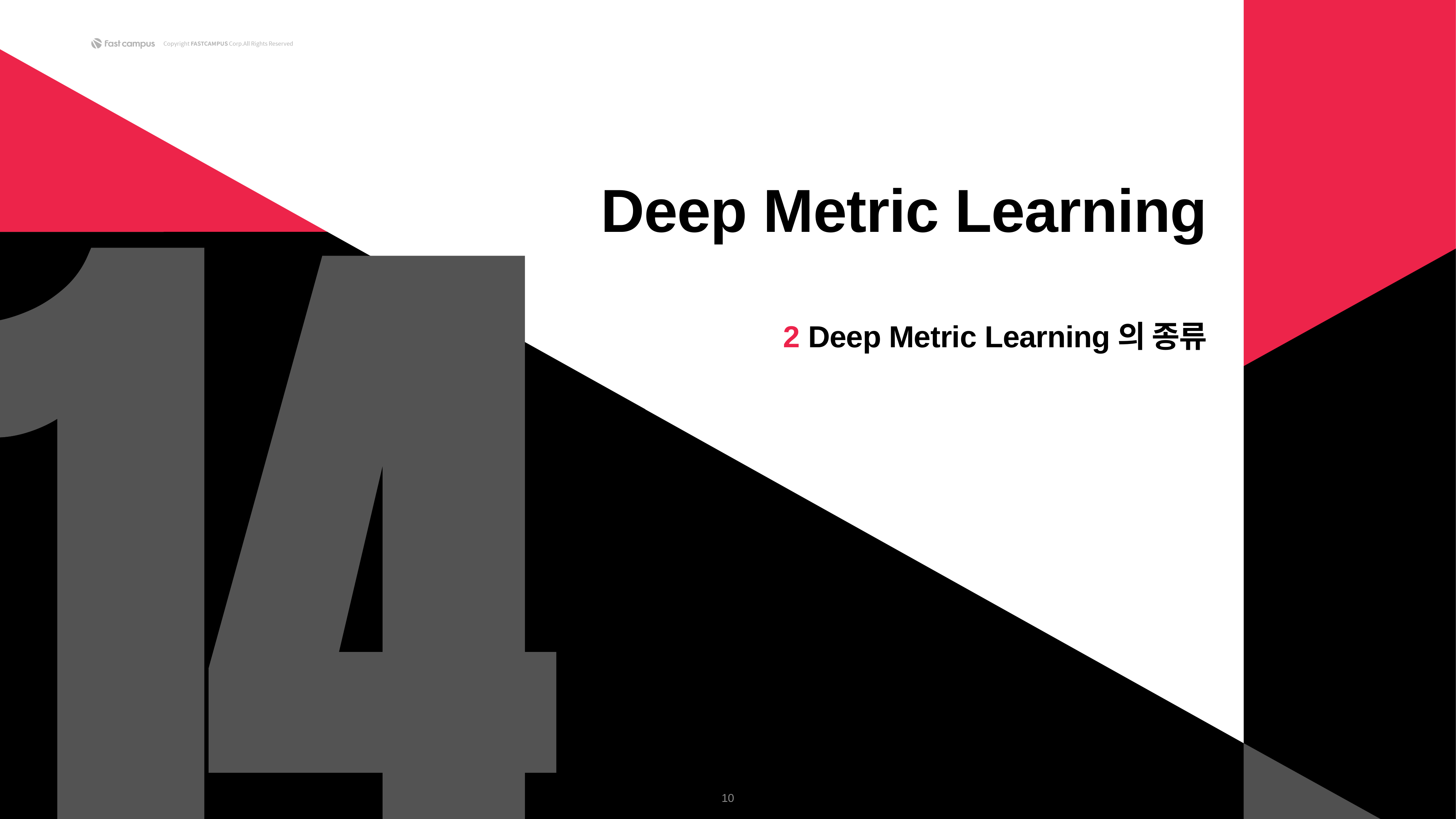

1
4
Deep Metric Learning

2 Deep Metric Learning의 종류

10